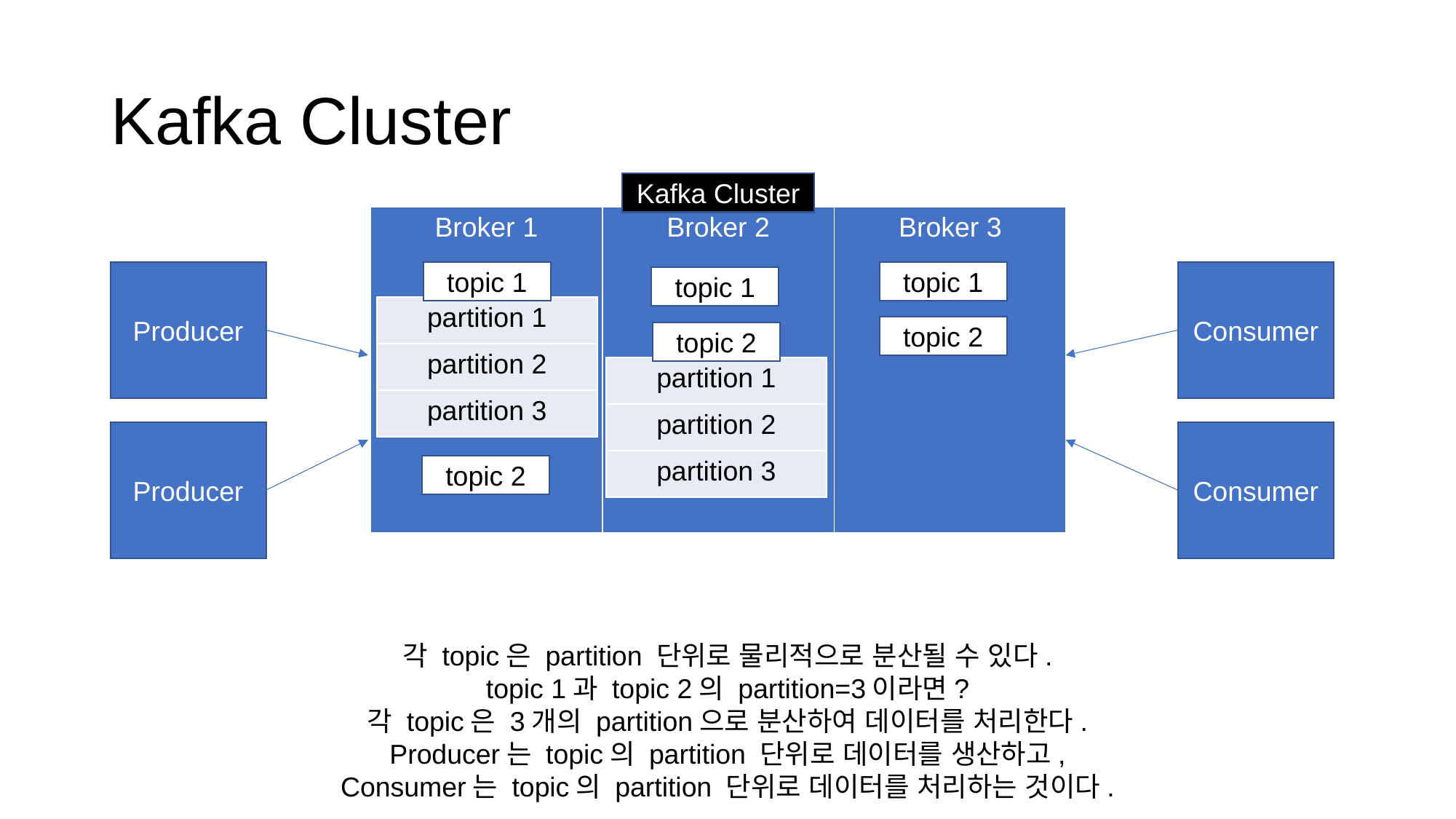

# Kafka Cluster
Kafka Cluster
| Broker 1 | Broker 2 | Broker 3 |
| --- | --- | --- |
Producer
Consumer
topic 1
topic 1
topic 1
| partition 1 |
| --- |
| partition 2 |
| partition 3 |
topic 2
topic 2
| partition 1 |
| --- |
| partition 2 |
| partition 3 |
Producer
Consumer
topic 2
각 topic은 partition 단위로 물리적으로 분산될 수 있다.
topic 1과 topic 2의 partition=3이라면?
각 topic은 3개의 partition으로 분산하여 데이터를 처리한다.
Producer는 topic의 partition 단위로 데이터를 생산하고,
Consumer는 topic의 partition 단위로 데이터를 처리하는 것이다.